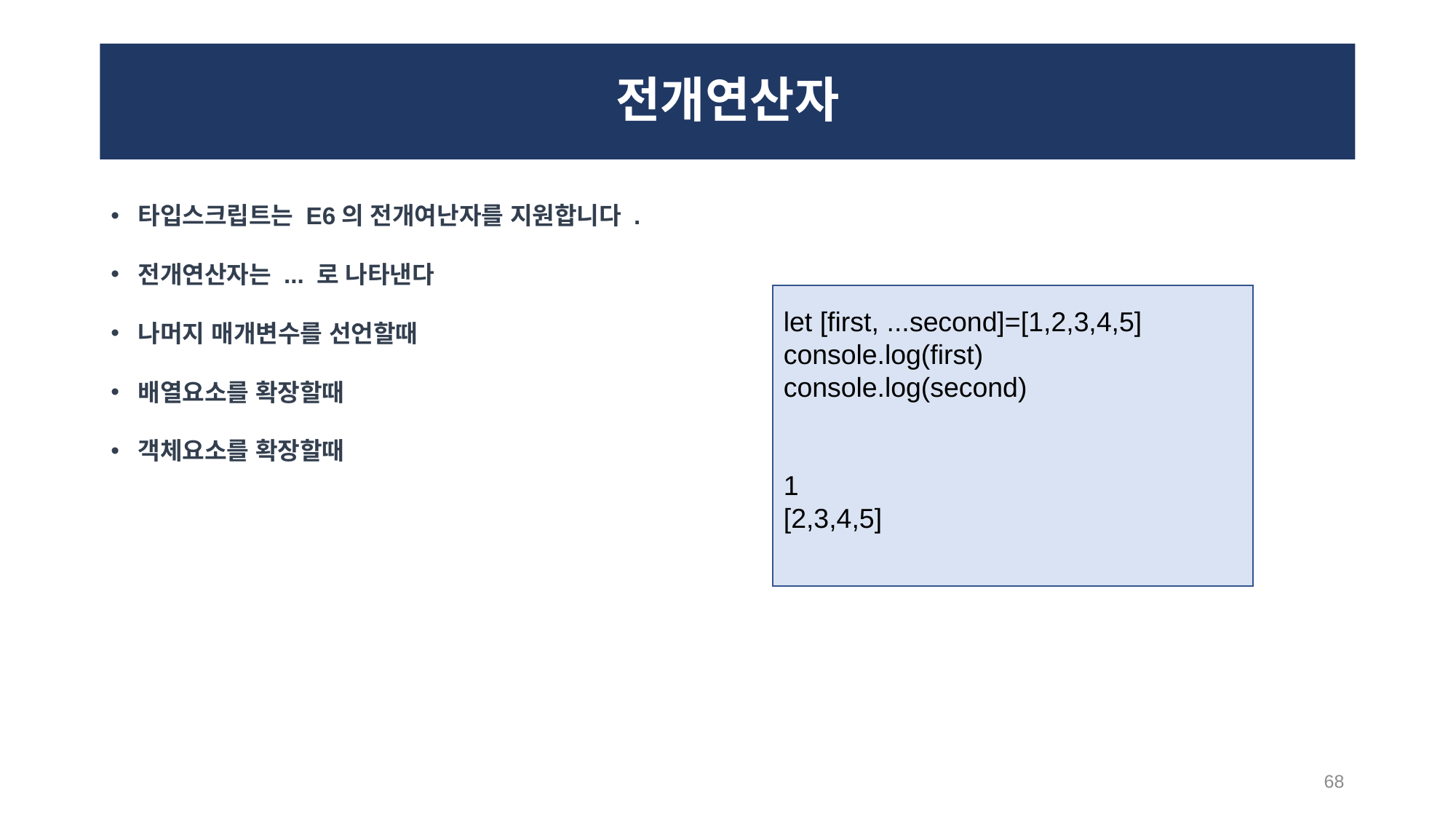

# 전개연산자
타입스크립트는 E6의 전개여난자를 지원합니다 .
전개연산자는 ... 로 나타낸다
나머지 매개변수를 선언할때
배열요소를 확장할때
객체요소를 확장할때
let [first, ...second]=[1,2,3,4,5]
console.log(first)
console.log(second)

1
[2,3,4,5]
68